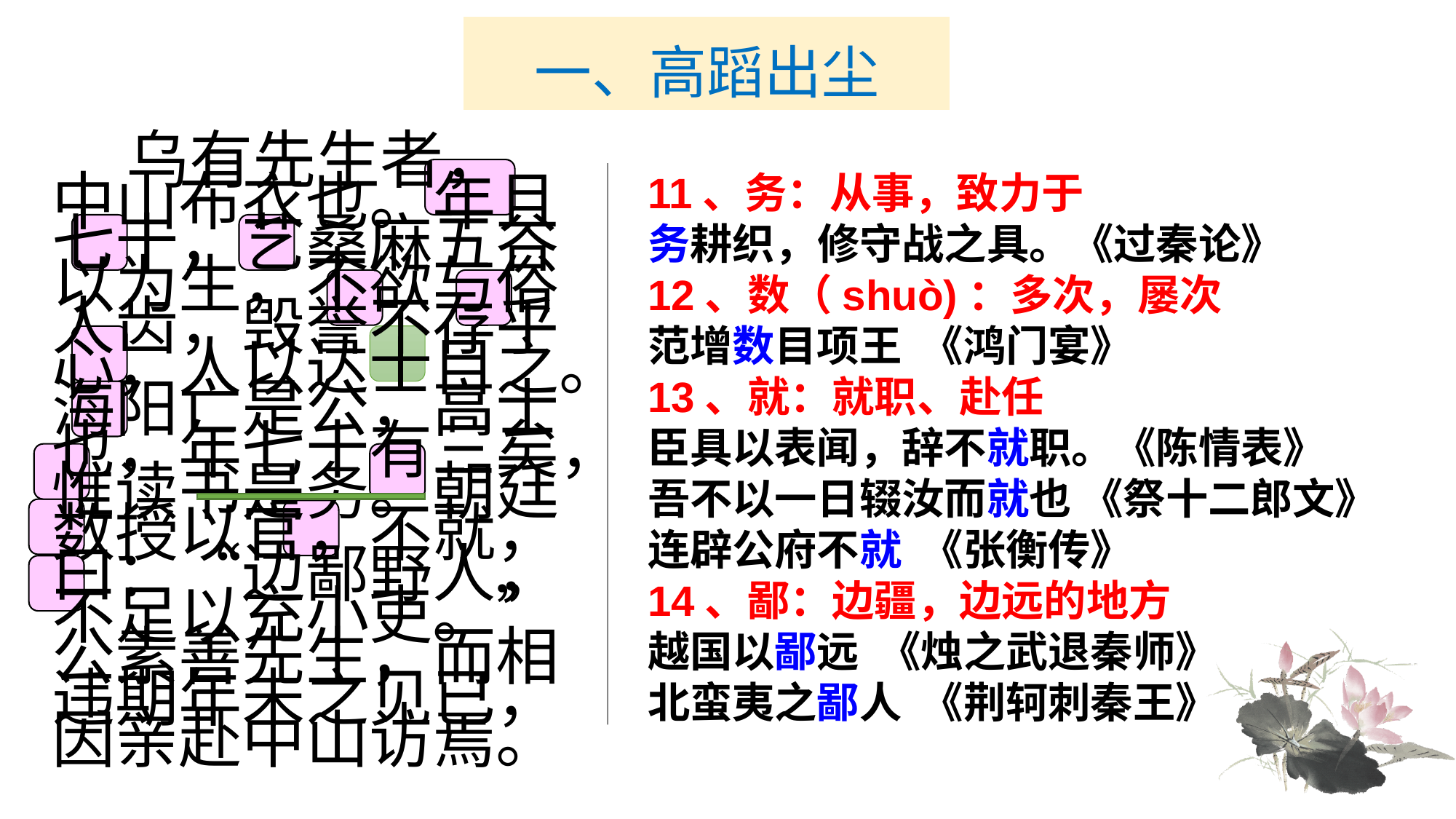

# 一、高蹈出尘
　　   乌有先生者，中山布衣也。年且七十，艺桑麻五谷以为生，不欲与俗人齿，毁誉不存乎心，人以达士目之。海阳亡是公，高士也，年七十有三矣，惟读书是务。朝廷数授以官，不就，曰：“边鄙野人，不足以充小吏。”公素善先生，而相违期年未之见已，因亲赴中山访焉。

11、务：从事，致力于
务耕织，修守战之具。《过秦论》
12、数（shuò)：多次，屡次
范增数目项王  《鸿门宴》
13、就：就职、赴任
臣具以表闻，辞不就职。《陈情表》
吾不以一日辍汝而就也 《祭十二郎文》
连辟公府不就  《张衡传》
14、鄙：边疆，边远的地方
越国以鄙远  《烛之武退秦师》
北蛮夷之鄙人  《荆轲刺秦王》